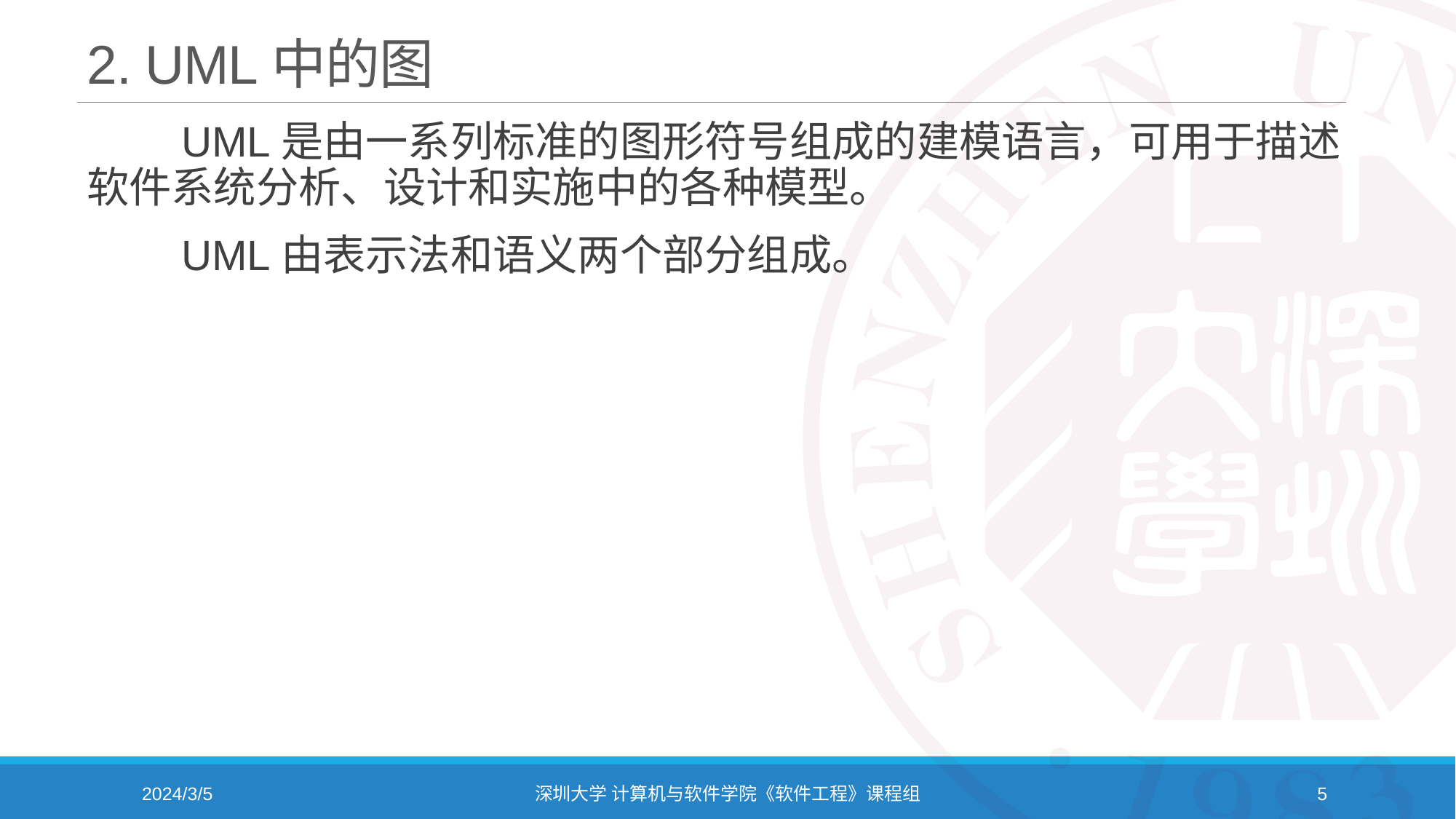

# 2. UML中的图
        UML是由一系列标准的图形符号组成的建模语言，可用于描述软件系统分析、设计和实施中的各种模型。
        UML由表示法和语义两个部分组成。

2024/3/5
深圳大学 计算机与软件学院《软件工程》课程组
5